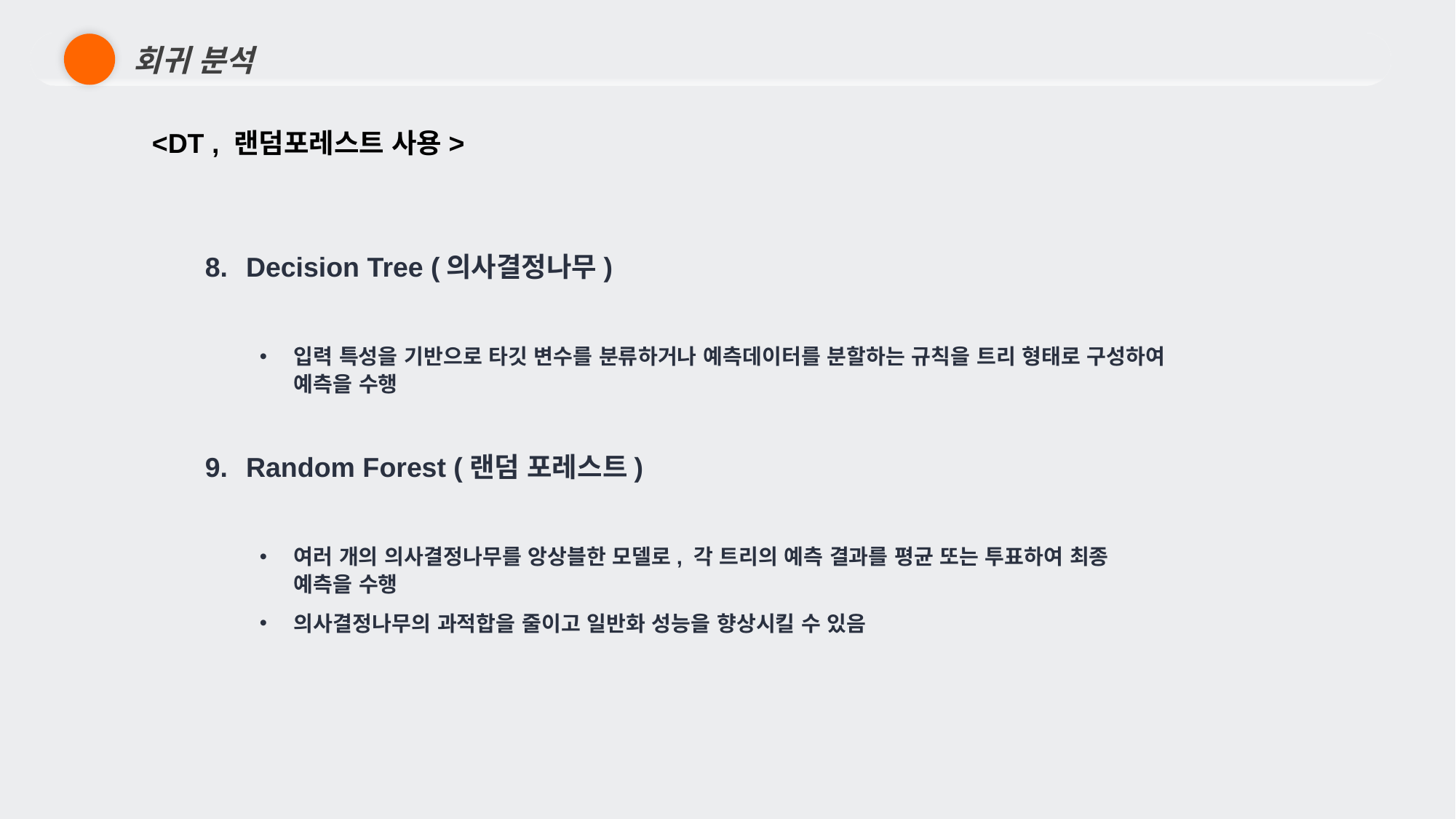

회귀 분석

<DT , 랜덤포레스트 사용>
Decision Tree (의사결정나무)

입력 특성을 기반으로 타깃 변수를 분류하거나 예측데이터를 분할하는 규칙을 트리 형태로 구성하여 예측을 수행

Random Forest (랜덤 포레스트)

여러 개의 의사결정나무를 앙상블한 모델로, 각 트리의 예측 결과를 평균 또는 투표하여 최종 예측을 수행
의사결정나무의 과적합을 줄이고 일반화 성능을 향상시킬 수 있음